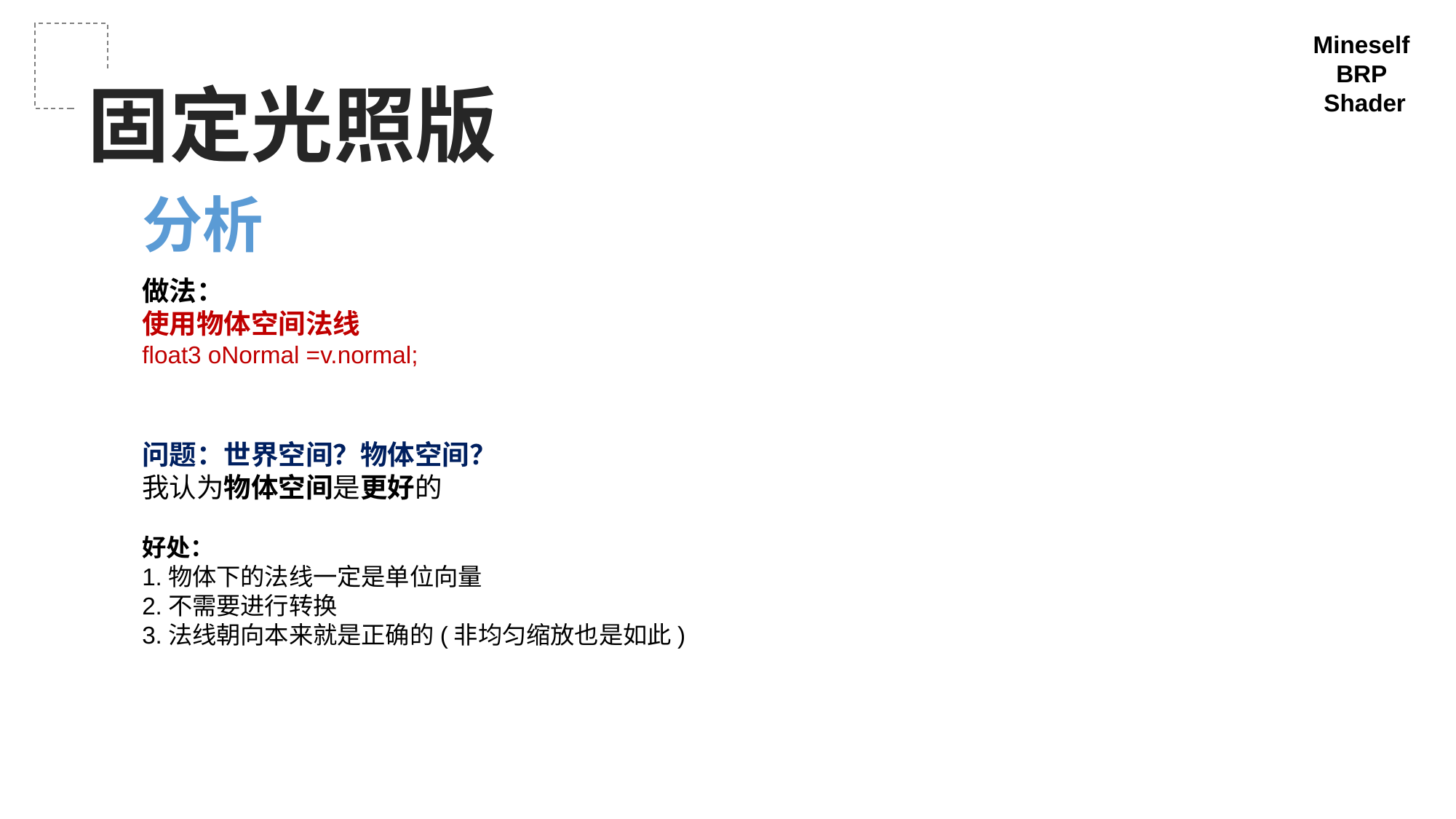

Mineself
BRP
Shader

固定光照版
分析
做法：
使用物体空间法线
float3 oNormal =v.normal;
问题：世界空间？物体空间？
我认为物体空间是更好的

好处：
1.物体下的法线一定是单位向量
2.不需要进行转换
3.法线朝向本来就是正确的(非均匀缩放也是如此)